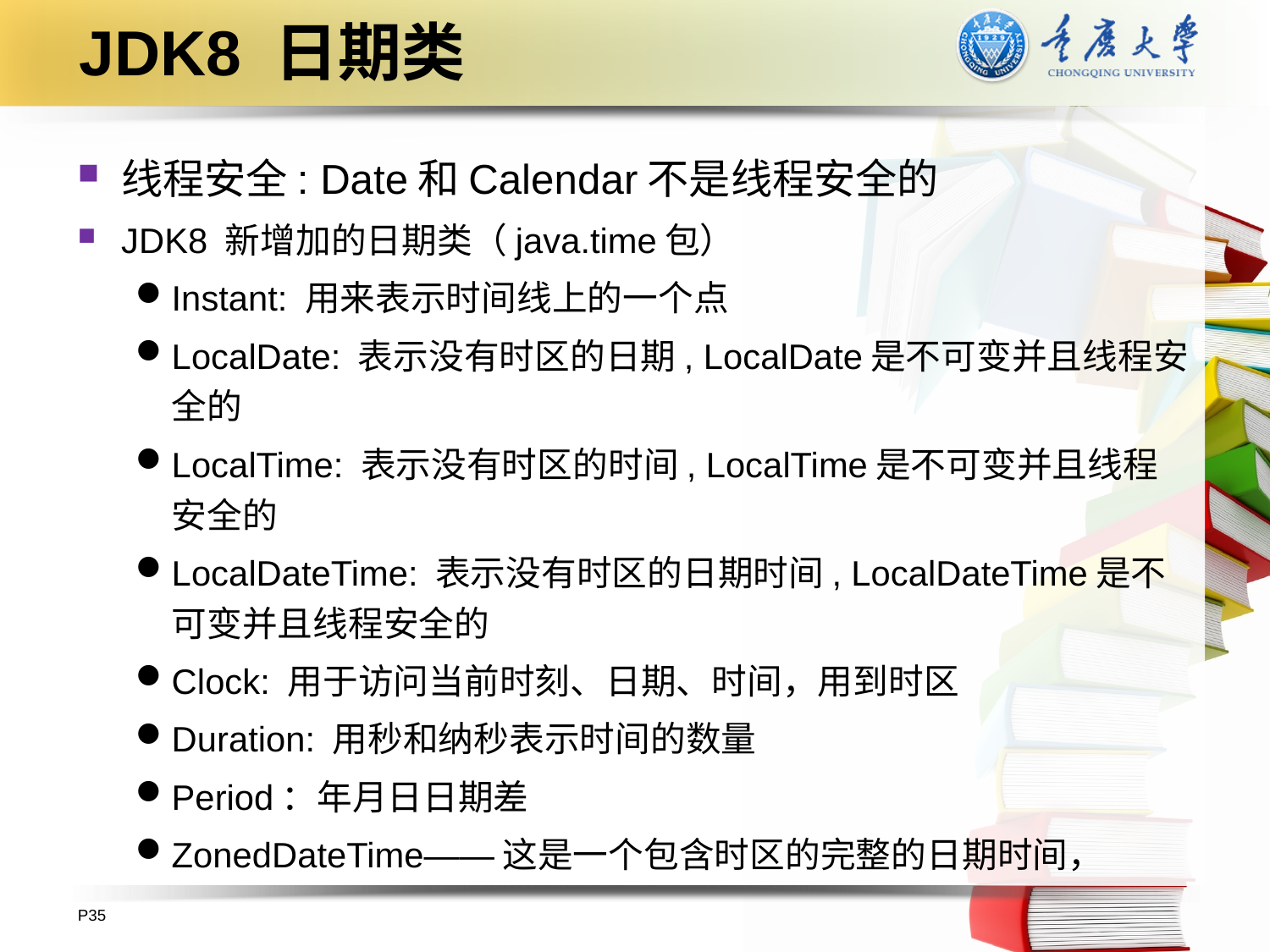

# JDK8 日期类
线程安全: Date和Calendar不是线程安全的
JDK8 新增加的日期类（java.time包）
Instant: 用来表示时间线上的一个点
LocalDate: 表示没有时区的日期, LocalDate是不可变并且线程安全的
LocalTime: 表示没有时区的时间, LocalTime是不可变并且线程安全的
LocalDateTime: 表示没有时区的日期时间, LocalDateTime是不可变并且线程安全的
Clock: 用于访问当前时刻、日期、时间，用到时区
Duration: 用秒和纳秒表示时间的数量
Period：年月日日期差
ZonedDateTime——这是一个包含时区的完整的日期时间，

P35